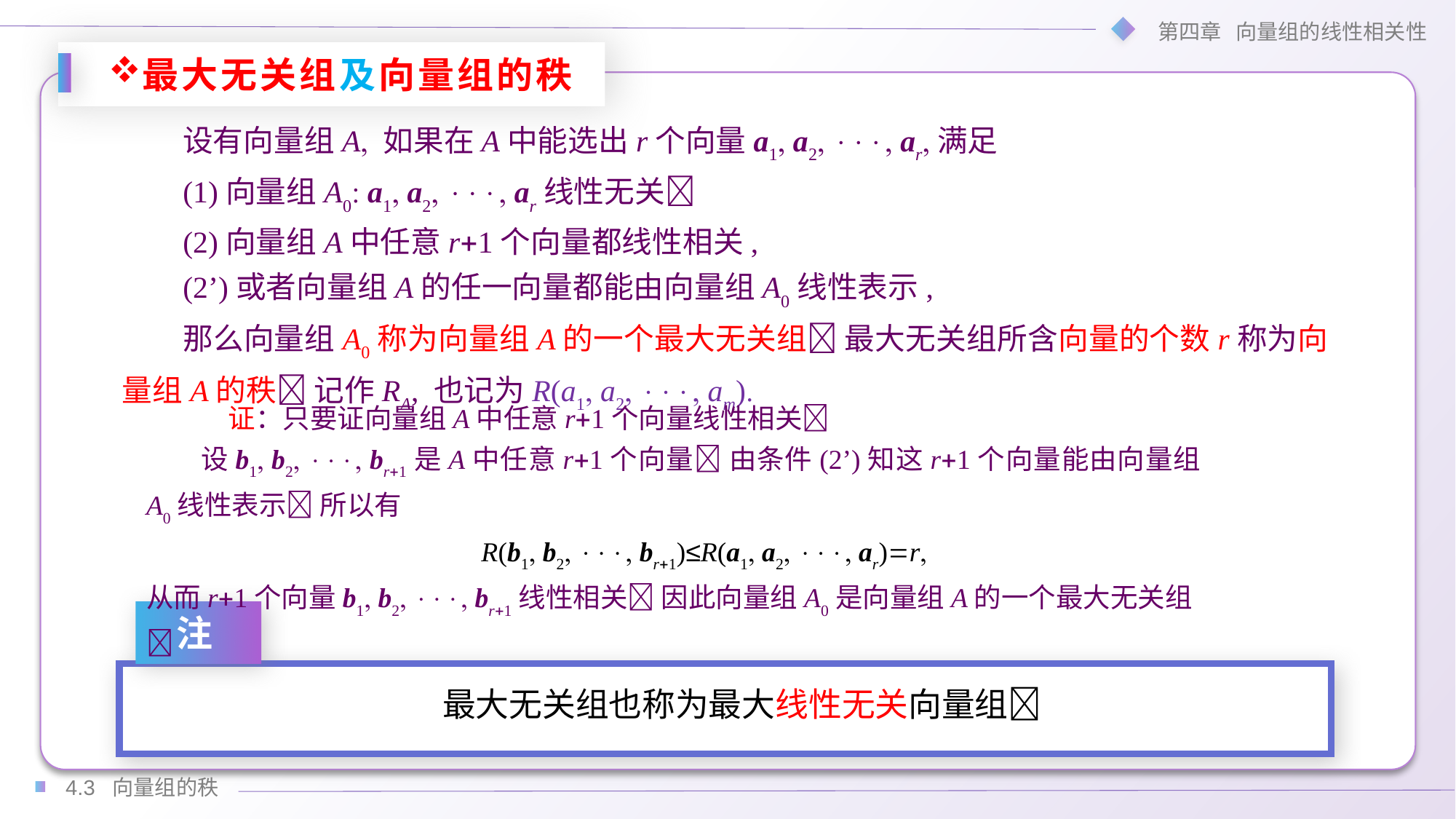

最大无关组及向量组的秩

设有向量组A, 如果在A中能选出r个向量a1, a2, ⋅⋅⋅, ar,满足
(1)向量组A0: a1, a2, ⋅⋅⋅, ar线性无关;
(2)向量组A中任意r+1个向量都线性相关,
(2’)或者向量组A的任一向量都能由向量组A0线性表示,
那么向量组A0称为向量组A的一个最大无关组, 最大无关组所含向量的个数r称为向量组A的秩, 记作RA, 也记为R(a1, a2, ⋅⋅⋅, am).

证：只要证向量组A中任意r+1个向量线性相关.
设b1, b2, ⋅⋅⋅, br+1是A中任意r+1个向量, 由条件(2’)知这r+1个向量能由向量组A0线性表示, 所以有
R(b1, b2, ⋅⋅⋅, br+1)≤R(a1, a2, ⋅⋅⋅, ar)=r,
从而r+1个向量b1, b2, ⋅⋅⋅, br+1线性相关. 因此向量组A0是向量组A的一个最大无关组.

注
最大无关组也称为最大线性无关向量组.